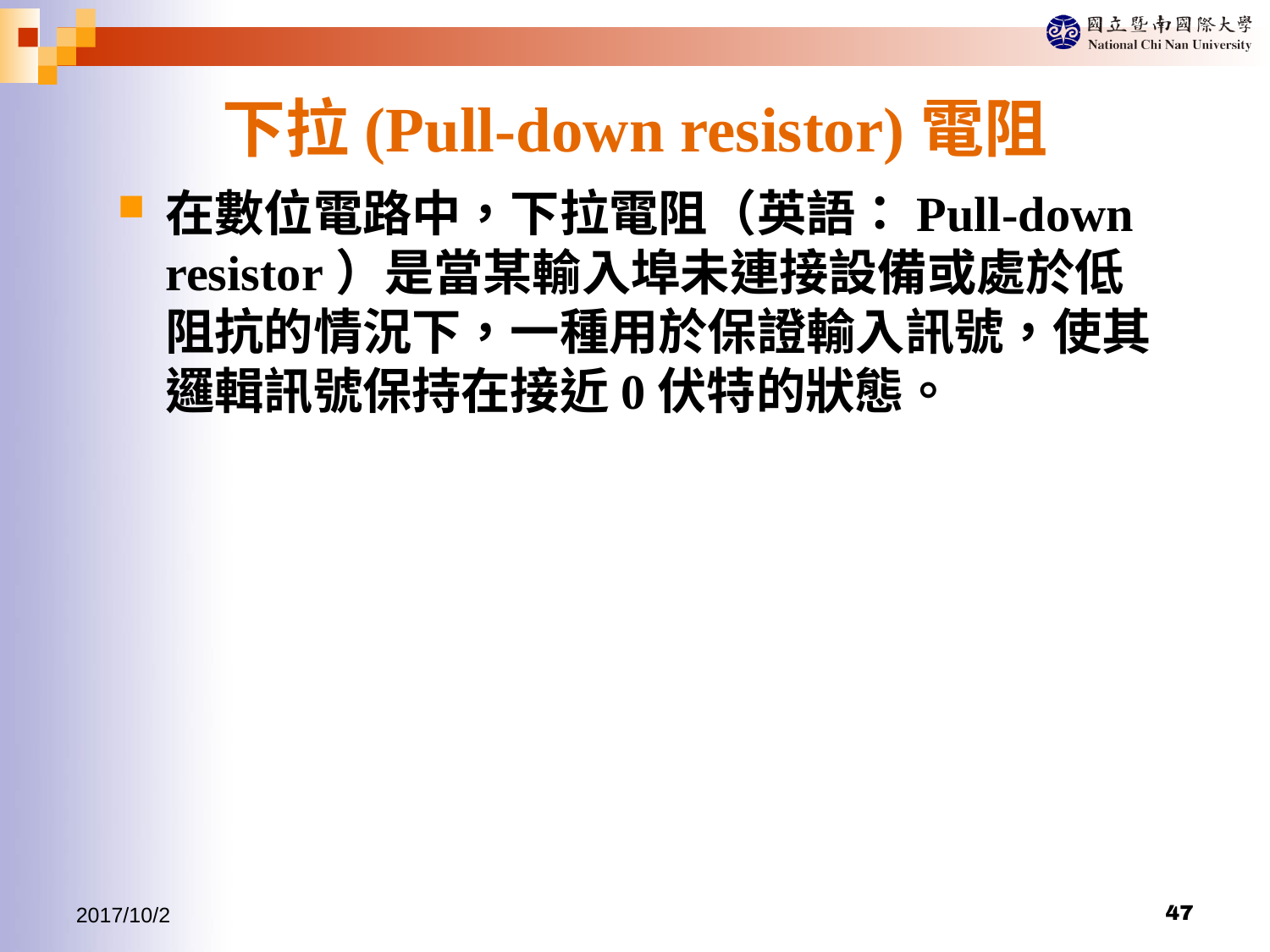

# 下拉(Pull-down resistor)電阻
在數位電路中，下拉電阻（英語：Pull-down resistor）是當某輸入埠未連接設備或處於低阻抗的情況下，一種用於保證輸入訊號，使其邏輯訊號保持在接近0伏特的狀態。
2017/10/2
47